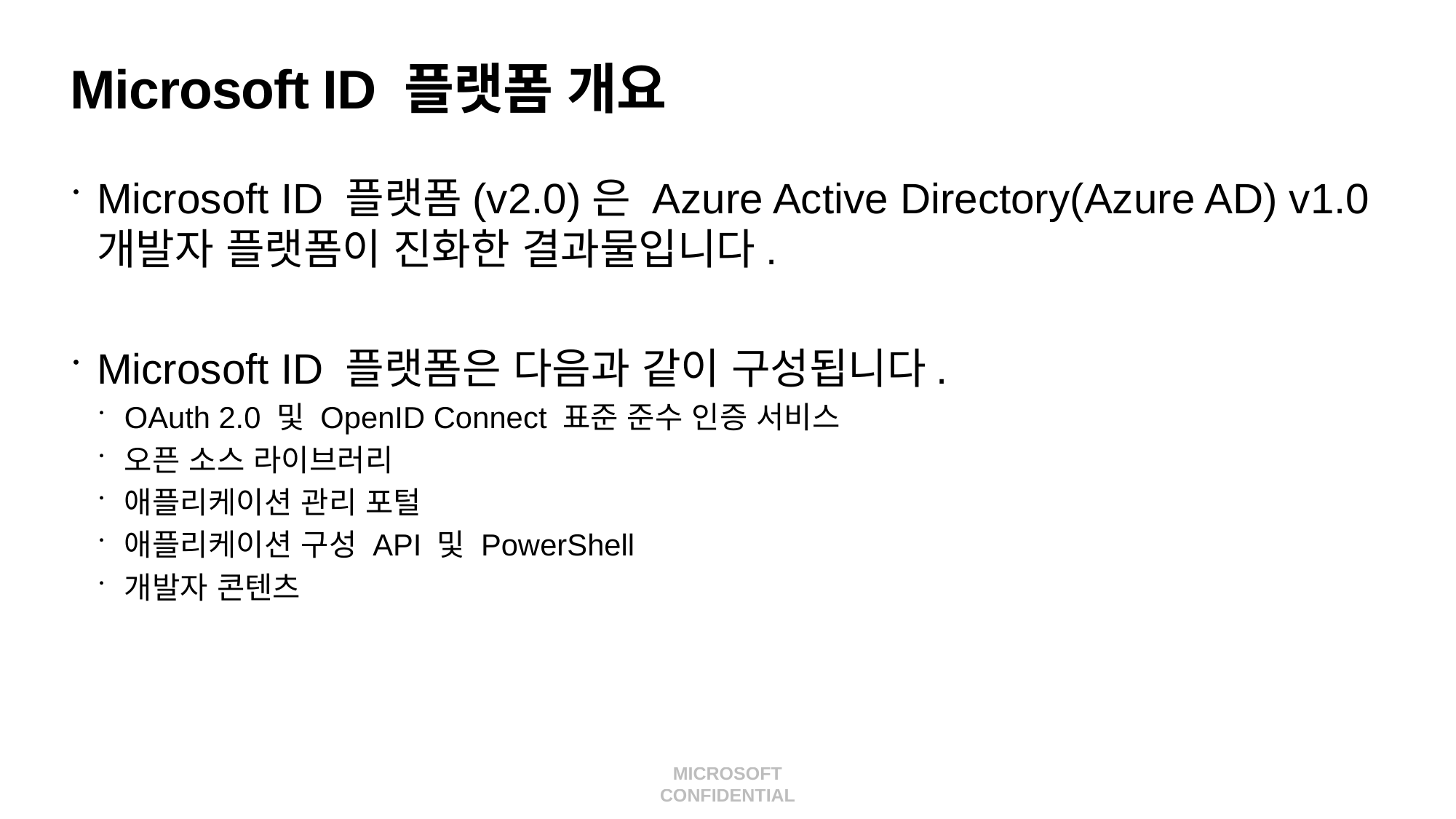

# Microsoft ID 플랫폼 개요
Microsoft ID 플랫폼(v2.0)은 Azure Active Directory(Azure AD) v1.0 개발자 플랫폼이 진화한 결과물입니다.

Microsoft ID 플랫폼은 다음과 같이 구성됩니다.
OAuth 2.0 및 OpenID Connect 표준 준수 인증 서비스
오픈 소스 라이브러리
애플리케이션 관리 포털
애플리케이션 구성 API 및 PowerShell
개발자 콘텐츠